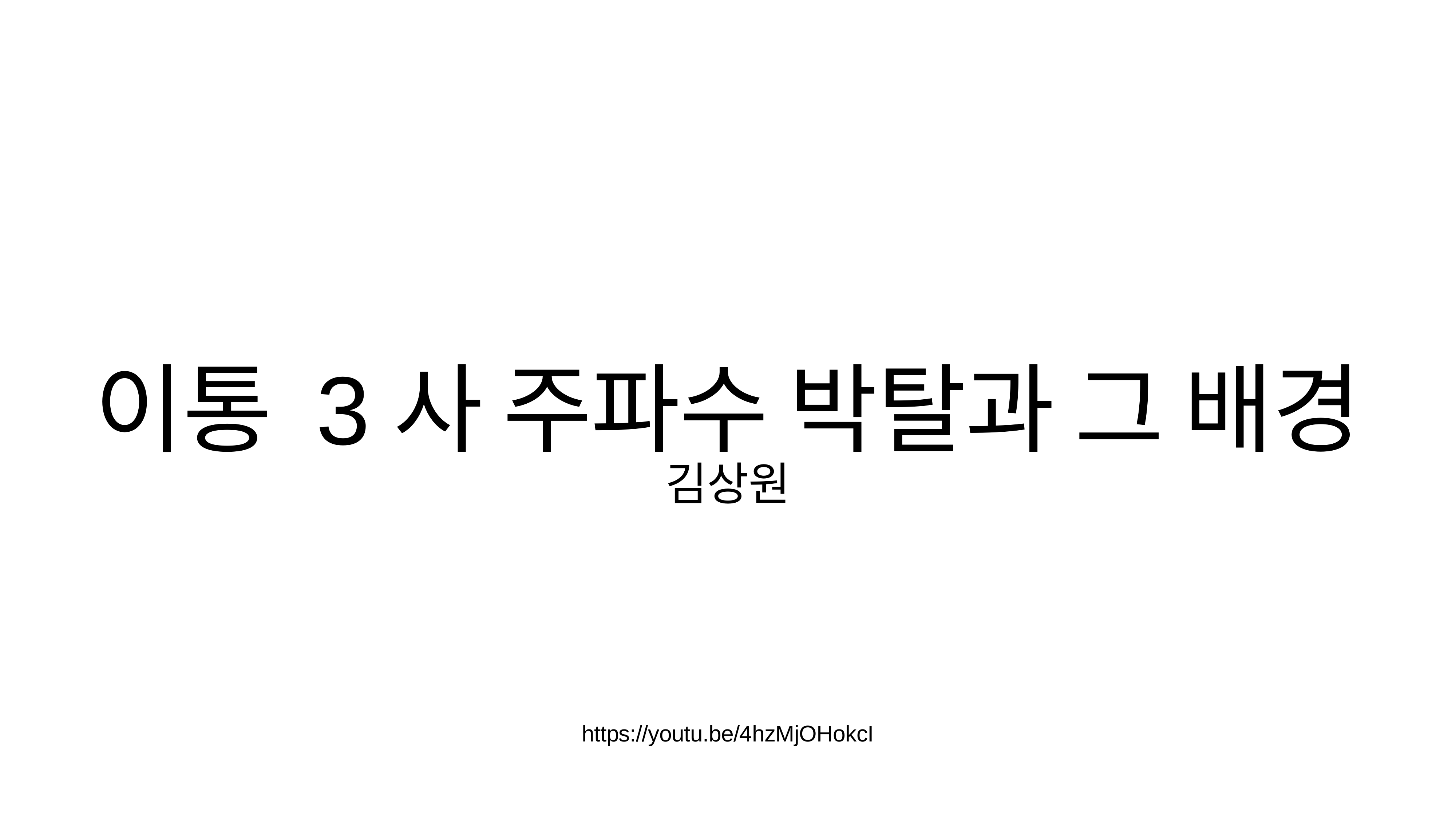

# 이통 3사 주파수 박탈과 그 배경
김상원
https://youtu.be/4hzMjOHokcI